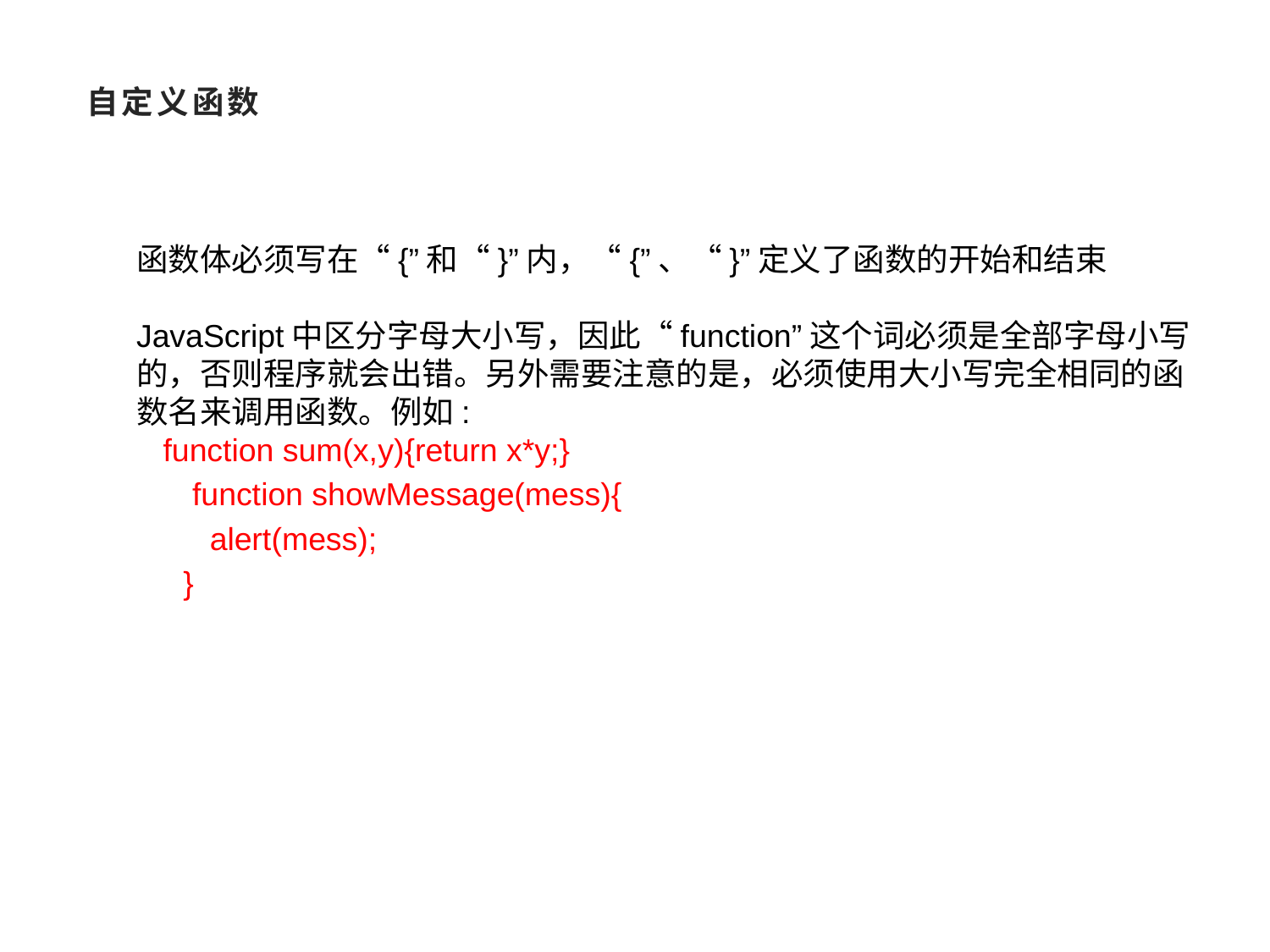

自定义函数
函数体必须写在“{”和“}”内，“{”、“}”定义了函数的开始和结束

JavaScript中区分字母大小写，因此“function”这个词必须是全部字母小写的，否则程序就会出错。另外需要注意的是，必须使用大小写完全相同的函数名来调用函数。例如:
   function sum(x,y){return x*y;}
 function showMessage(mess){
   alert(mess);
}